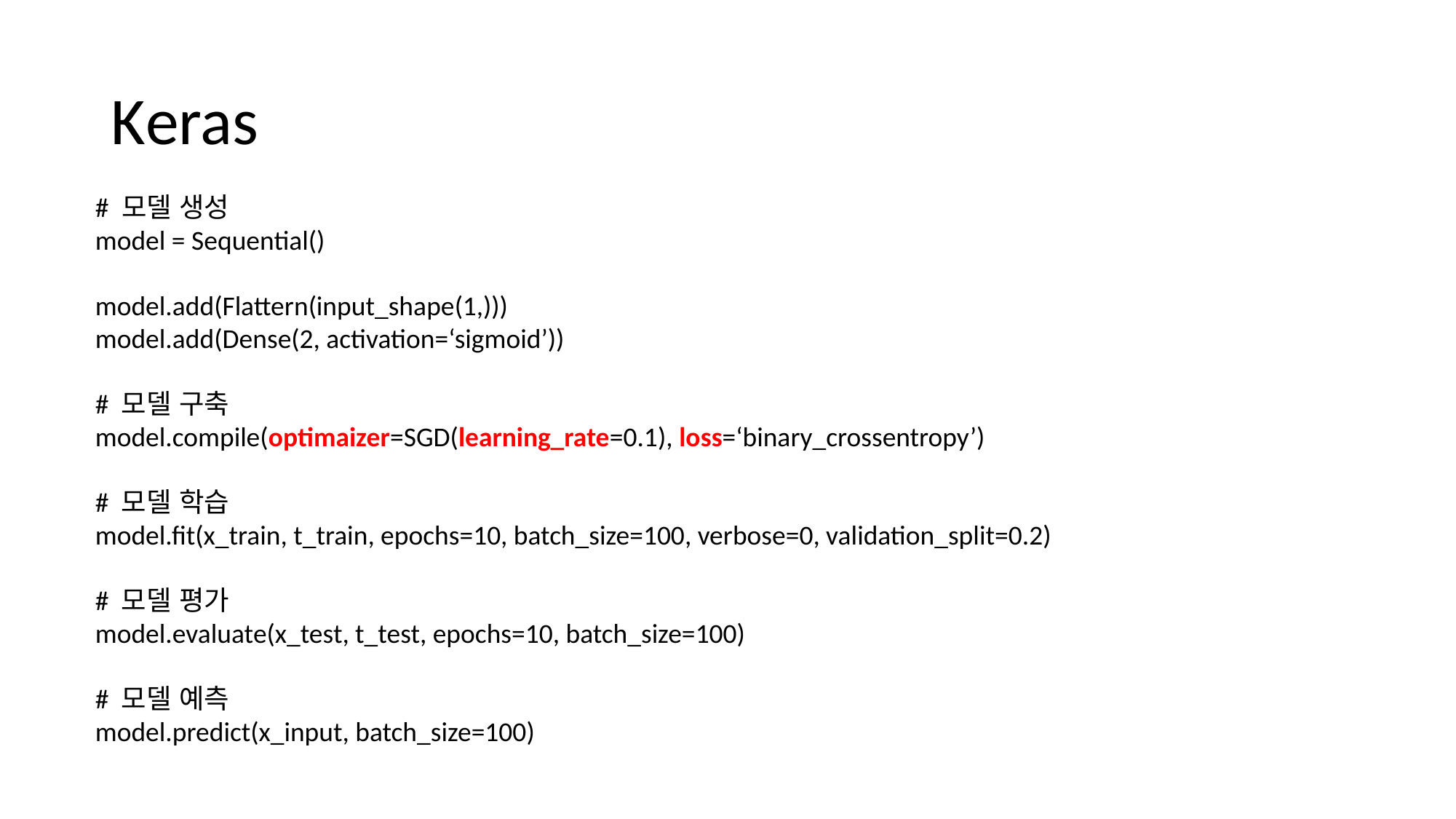

# Keras
# 모델 생성
model = Sequential()

model.add(Flattern(input_shape(1,)))
model.add(Dense(2, activation=‘sigmoid’))

# 모델 구축
model.compile(optimaizer=SGD(learning_rate=0.1), loss=‘binary_crossentropy’)

# 모델 학습
model.fit(x_train, t_train, epochs=10, batch_size=100, verbose=0, validation_split=0.2)

# 모델 평가
model.evaluate(x_test, t_test, epochs=10, batch_size=100)

# 모델 예측
model.predict(x_input, batch_size=100)